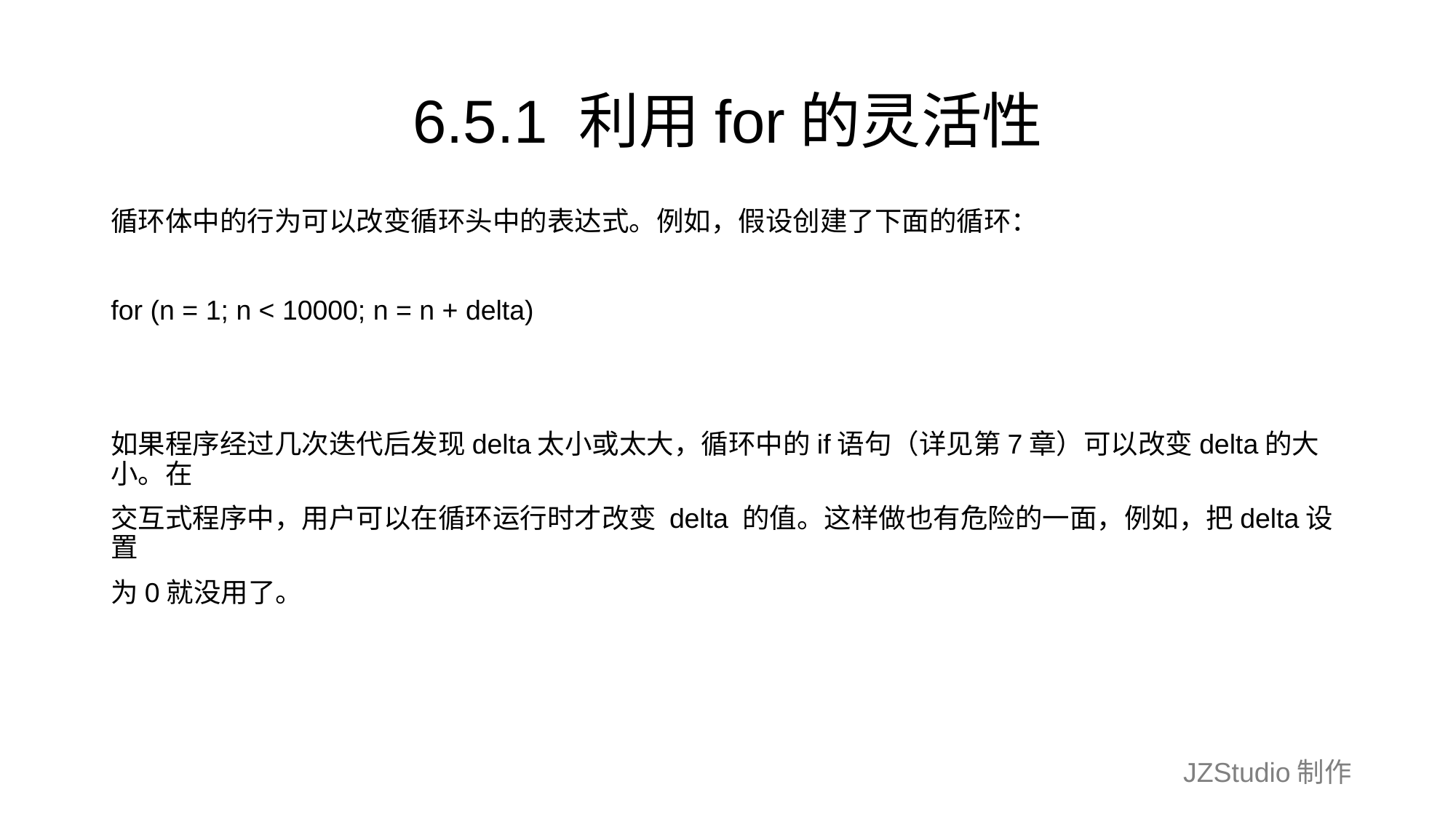

# 6.5.1 利用for的灵活性
循环体中的行为可以改变循环头中的表达式。例如，假设创建了下面的循环：

for (n = 1; n < 10000; n = n + delta)

如果程序经过几次迭代后发现delta太小或太大，循环中的if语句（详见第7章）可以改变delta的大小。在
交互式程序中，用户可以在循环运行时才改变 delta 的值。这样做也有危险的一面，例如，把delta设置
为0就没用了。